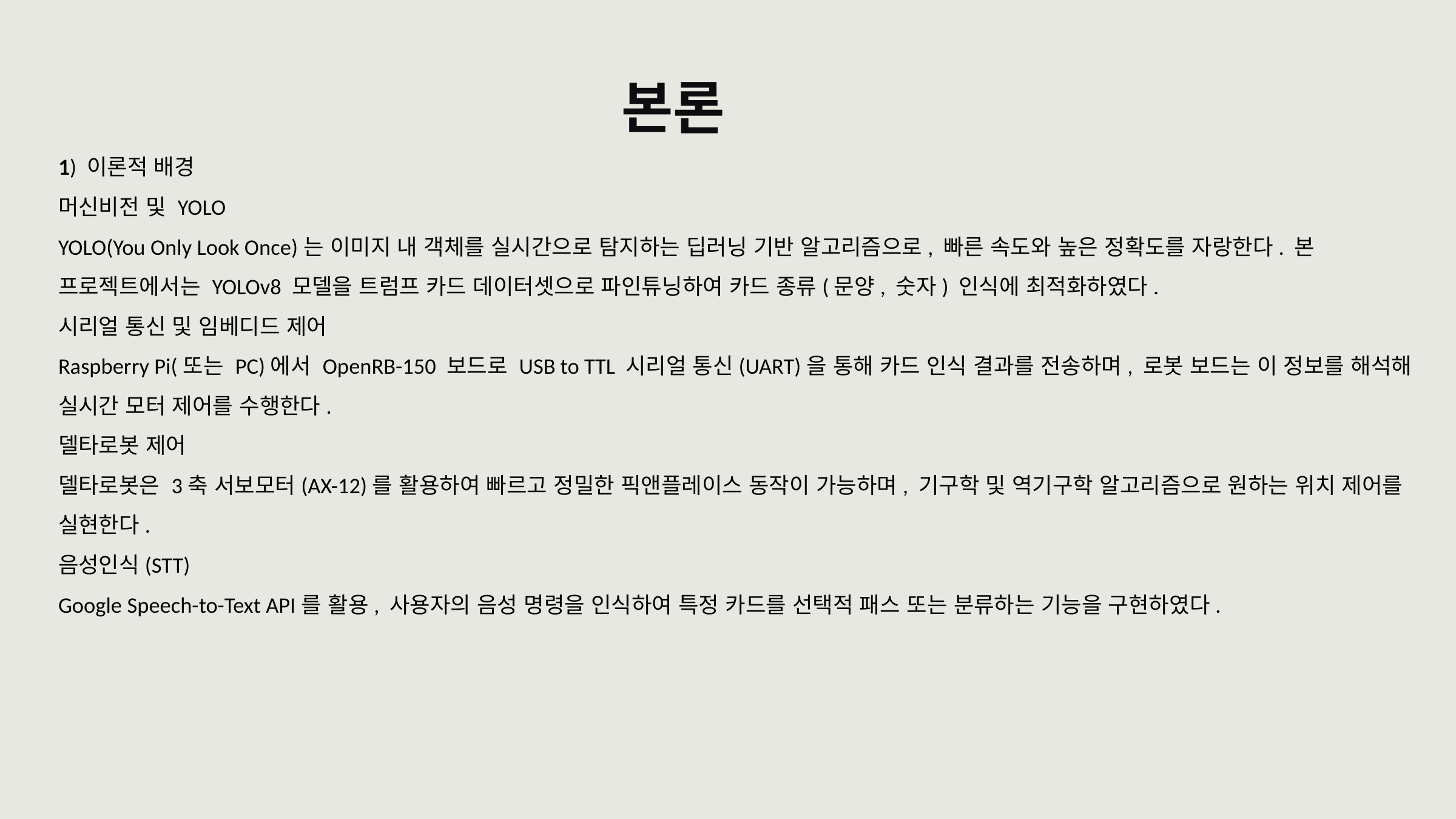

본론
1) 이론적 배경
머신비전 및 YOLO
YOLO(You Only Look Once)는 이미지 내 객체를 실시간으로 탐지하는 딥러닝 기반 알고리즘으로, 빠른 속도와 높은 정확도를 자랑한다. 본 프로젝트에서는 YOLOv8 모델을 트럼프 카드 데이터셋으로 파인튜닝하여 카드 종류(문양, 숫자) 인식에 최적화하였다.
시리얼 통신 및 임베디드 제어
Raspberry Pi(또는 PC)에서 OpenRB-150 보드로 USB to TTL 시리얼 통신(UART)을 통해 카드 인식 결과를 전송하며, 로봇 보드는 이 정보를 해석해 실시간 모터 제어를 수행한다.
델타로봇 제어
델타로봇은 3축 서보모터(AX-12)를 활용하여 빠르고 정밀한 픽앤플레이스 동작이 가능하며, 기구학 및 역기구학 알고리즘으로 원하는 위치 제어를 실현한다.
음성인식(STT)
Google Speech-to-Text API를 활용, 사용자의 음성 명령을 인식하여 특정 카드를 선택적 패스 또는 분류하는 기능을 구현하였다.